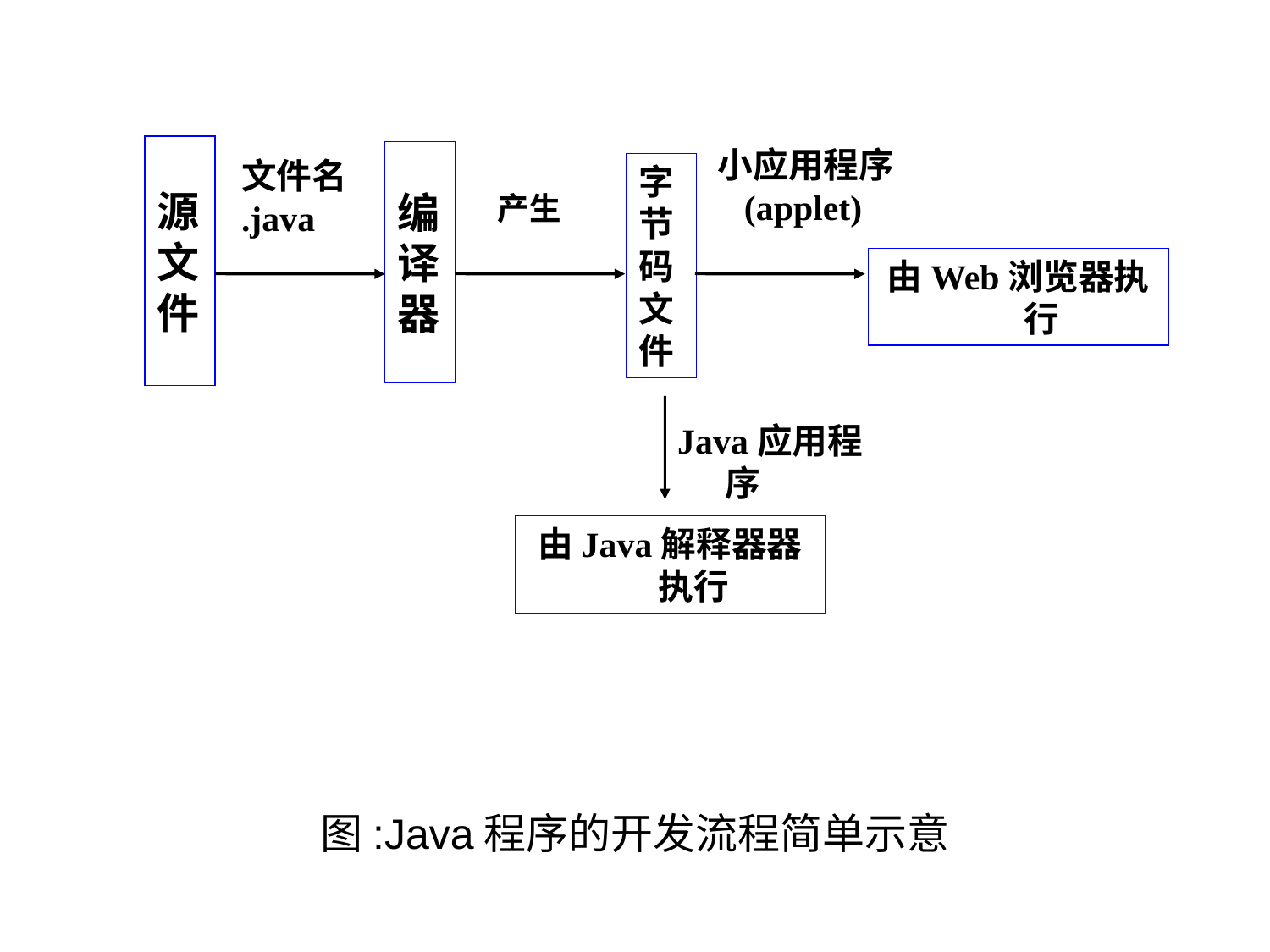

源
文
件

小应用程序
   (applet)

编
译
器

文件名
.java
字
节
码
文
件
产生
由Web浏览器执行

Java应用程序

由Java解释器器执行
图:Java程序的开发流程简单示意